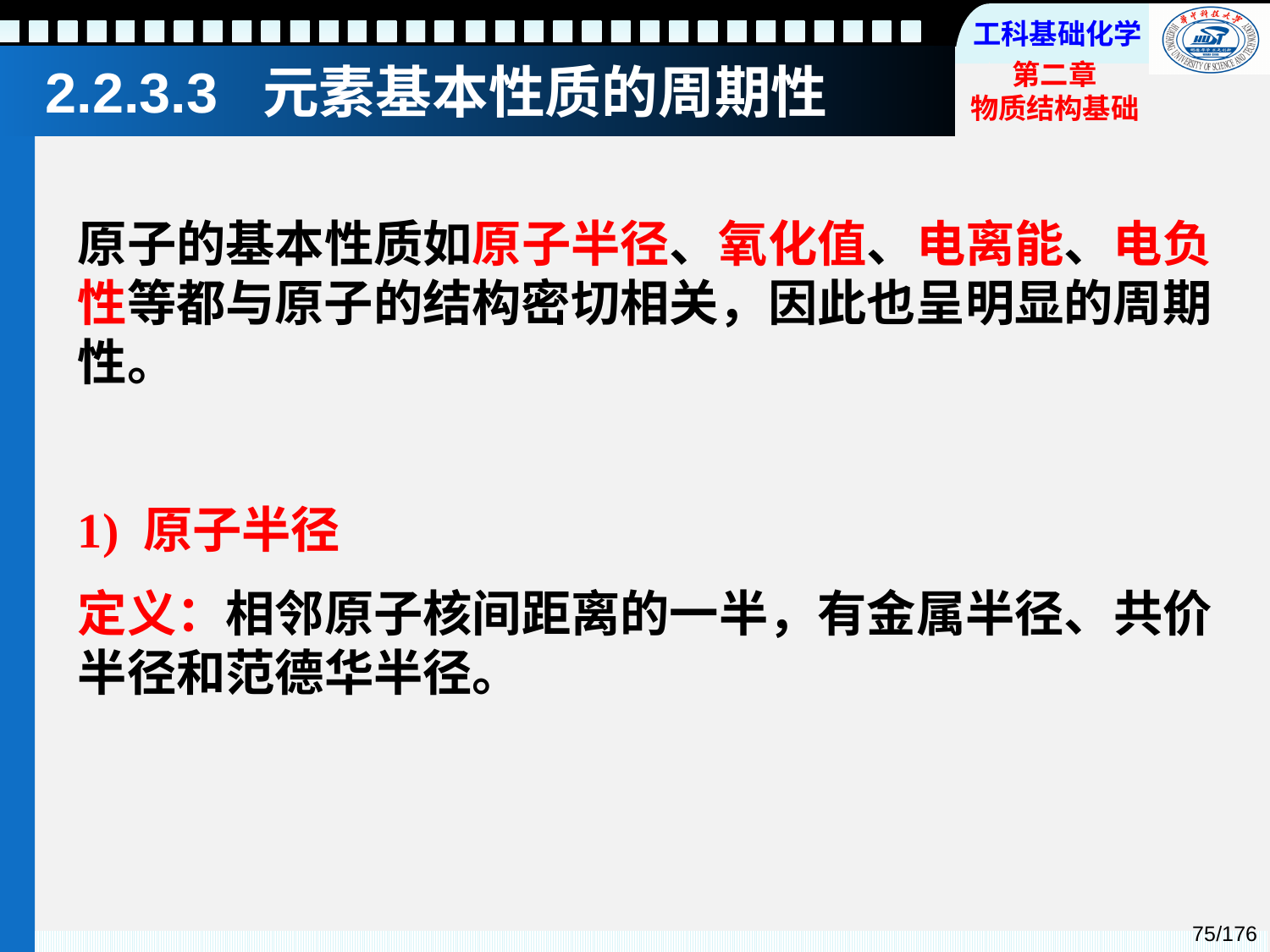

# 2.2.3.3  元素基本性质的周期性
原子的基本性质如原子半径、氧化值、电离能、电负性等都与原子的结构密切相关，因此也呈明显的周期性。

1) 原子半径
定义：相邻原子核间距离的一半，有金属半径、共价半径和范德华半径。